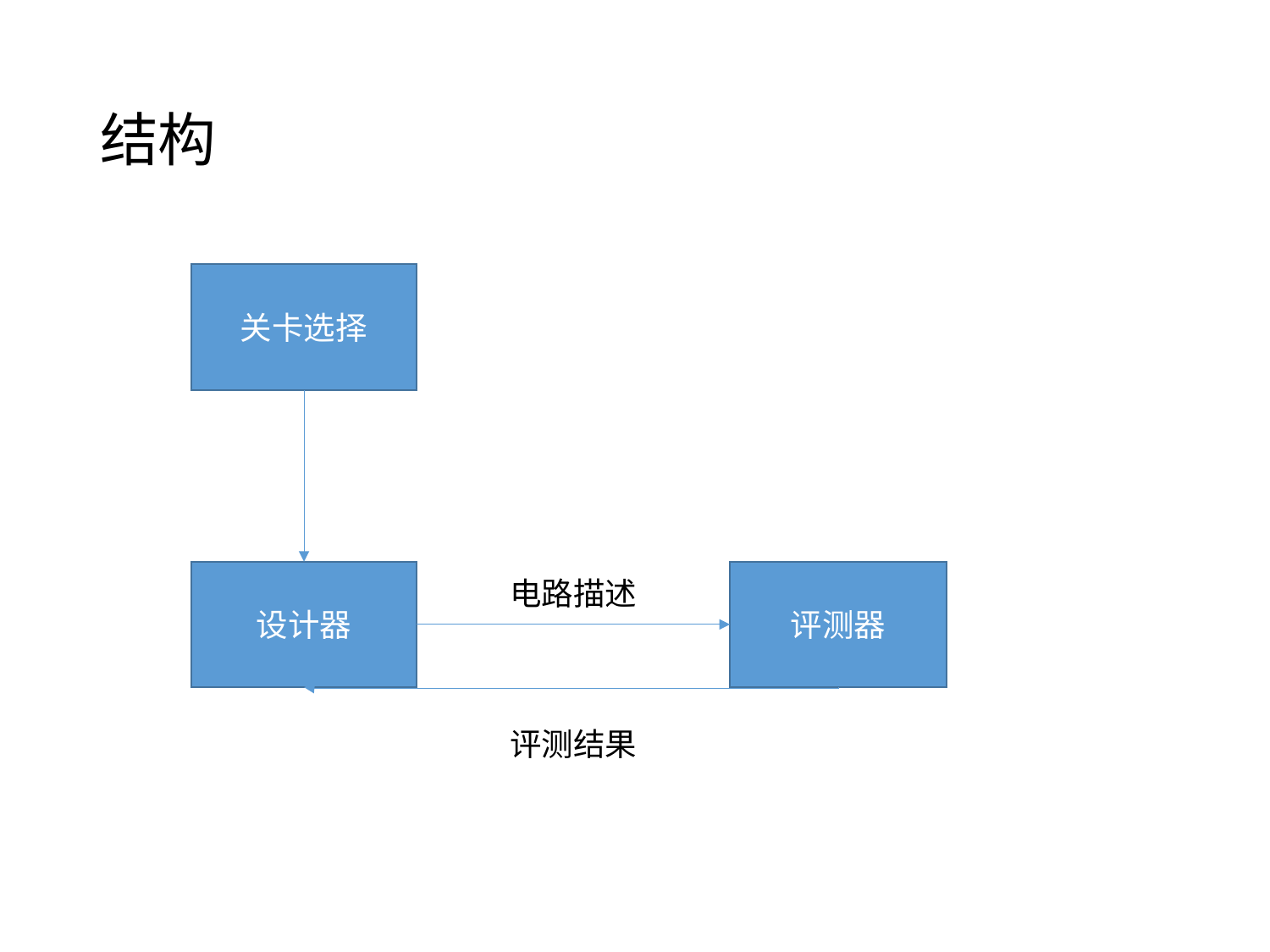

# 结构
关卡选择
设计器
评测器
电路描述
评测结果